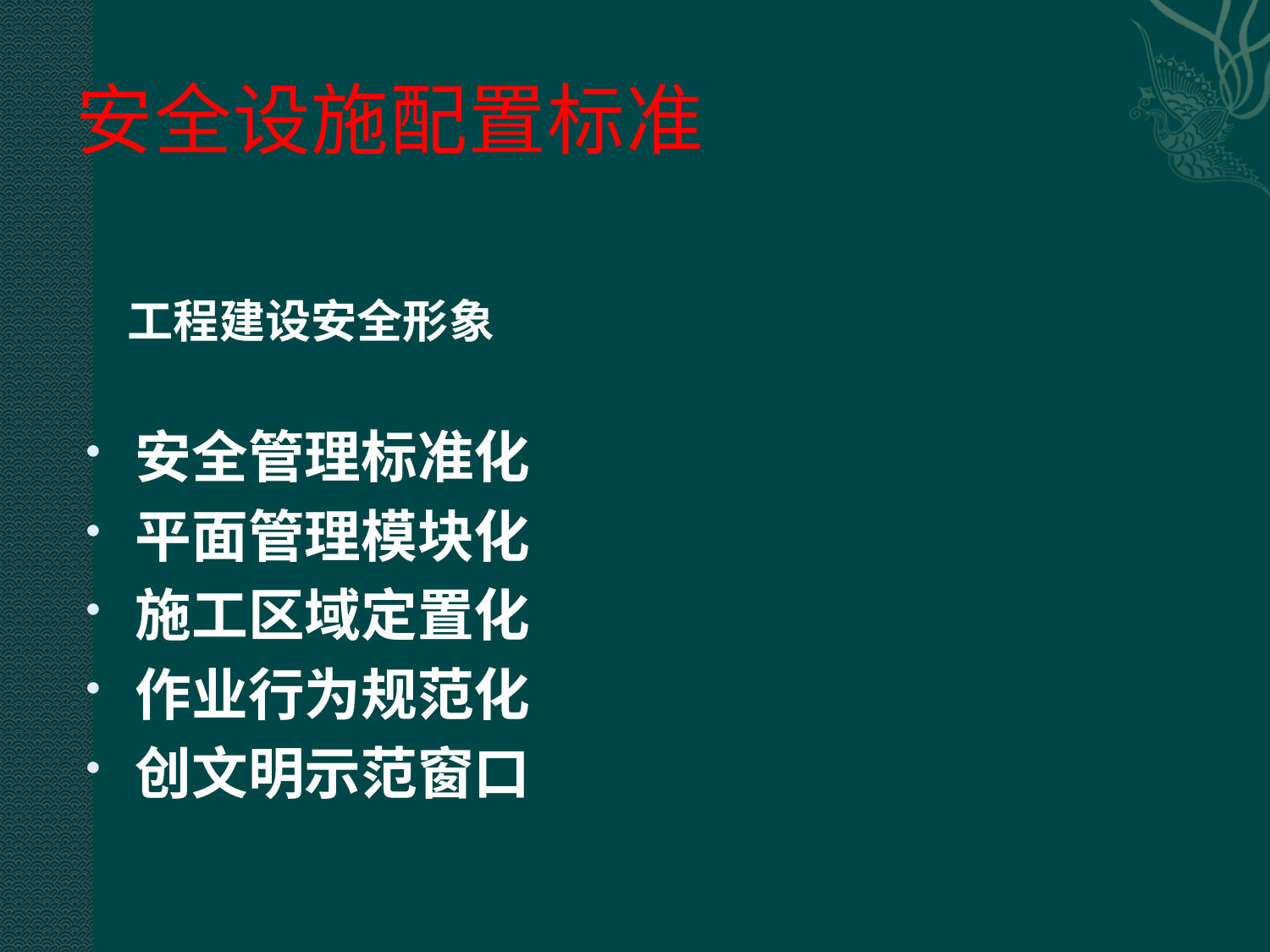

# 安全设施配置标准
工程建设安全形象

安全管理标准化
平面管理模块化
施工区域定置化
作业行为规范化
创文明示范窗口